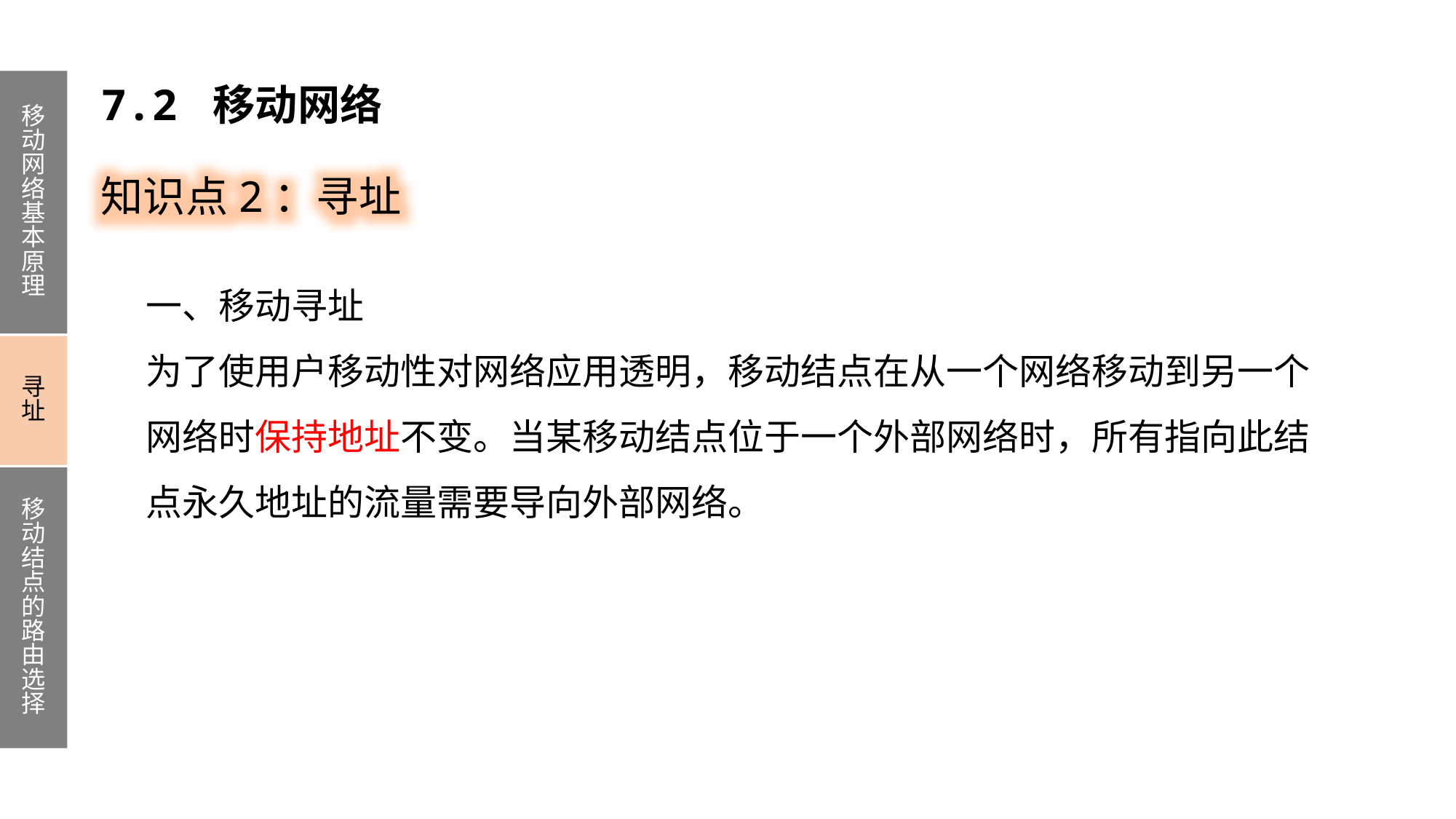

移动网络基本原理
寻址
移动结点的路由选择
7.2 移动网络
知识点2：寻址
一、移动寻址
为了使用户移动性对网络应用透明，移动结点在从一个网络移动到另一个网络时保持地址不变。当某移动结点位于一个外部网络时，所有指向此结 点永久地址的流量需要导向外部网络。